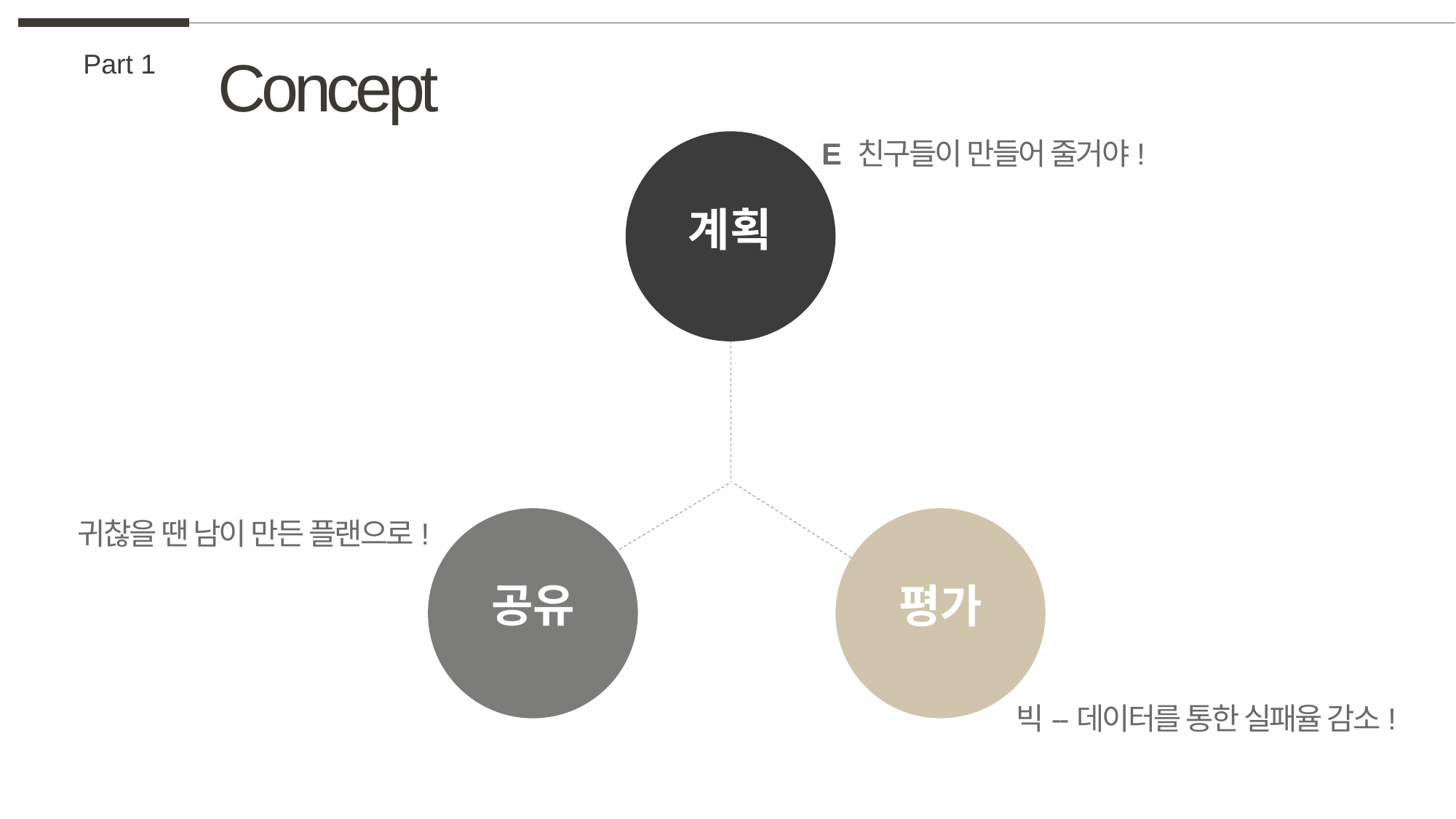

Concept
Part 1
E 친구들이 만들어 줄거야!

계획

귀찮을 땐 남이 만든 플랜으로!
공유
평가
빅--데이터를 통한 실패율 감소!